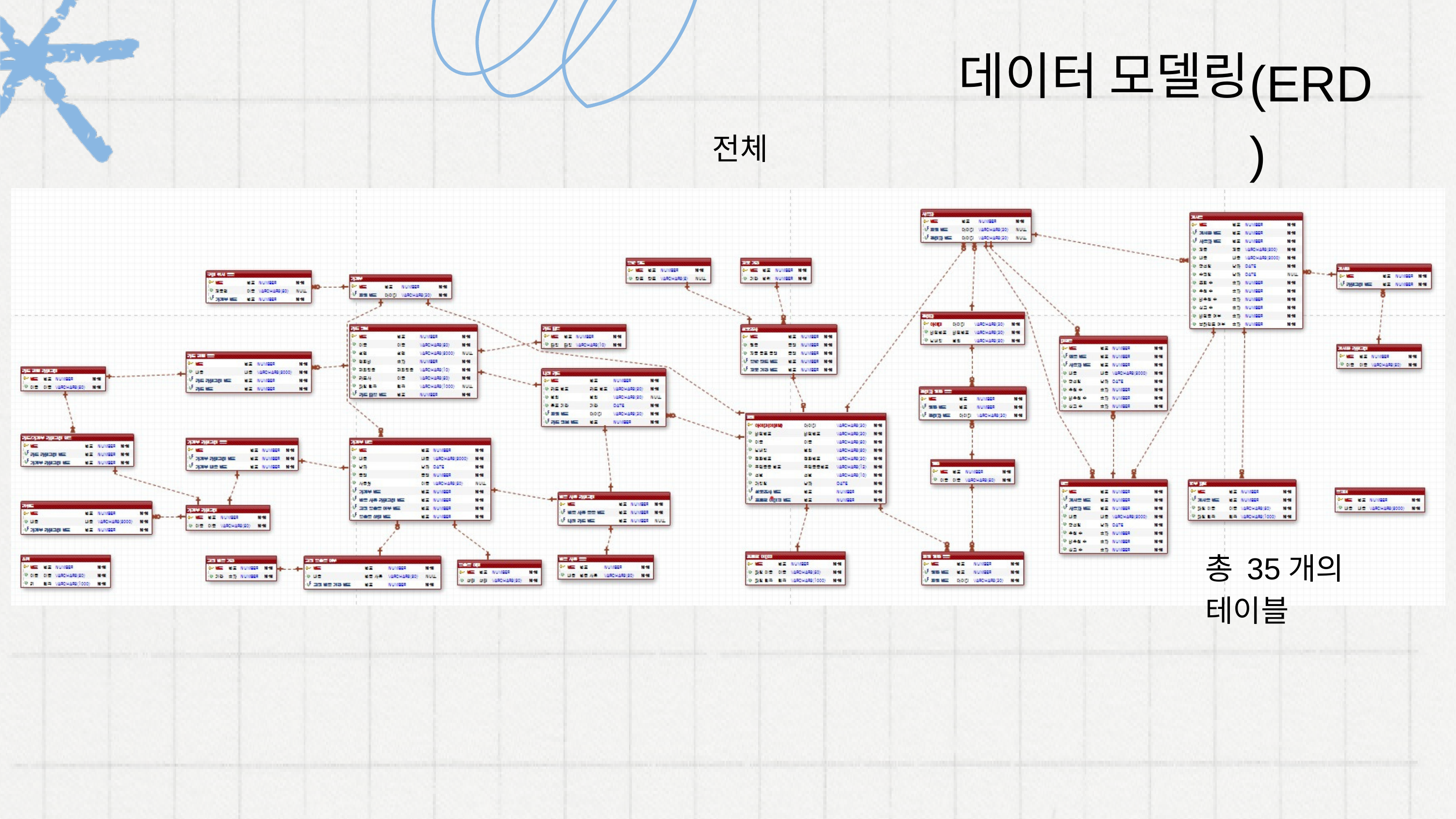

데이터 모델링
(ERD)
전체

총 35개의 테이블